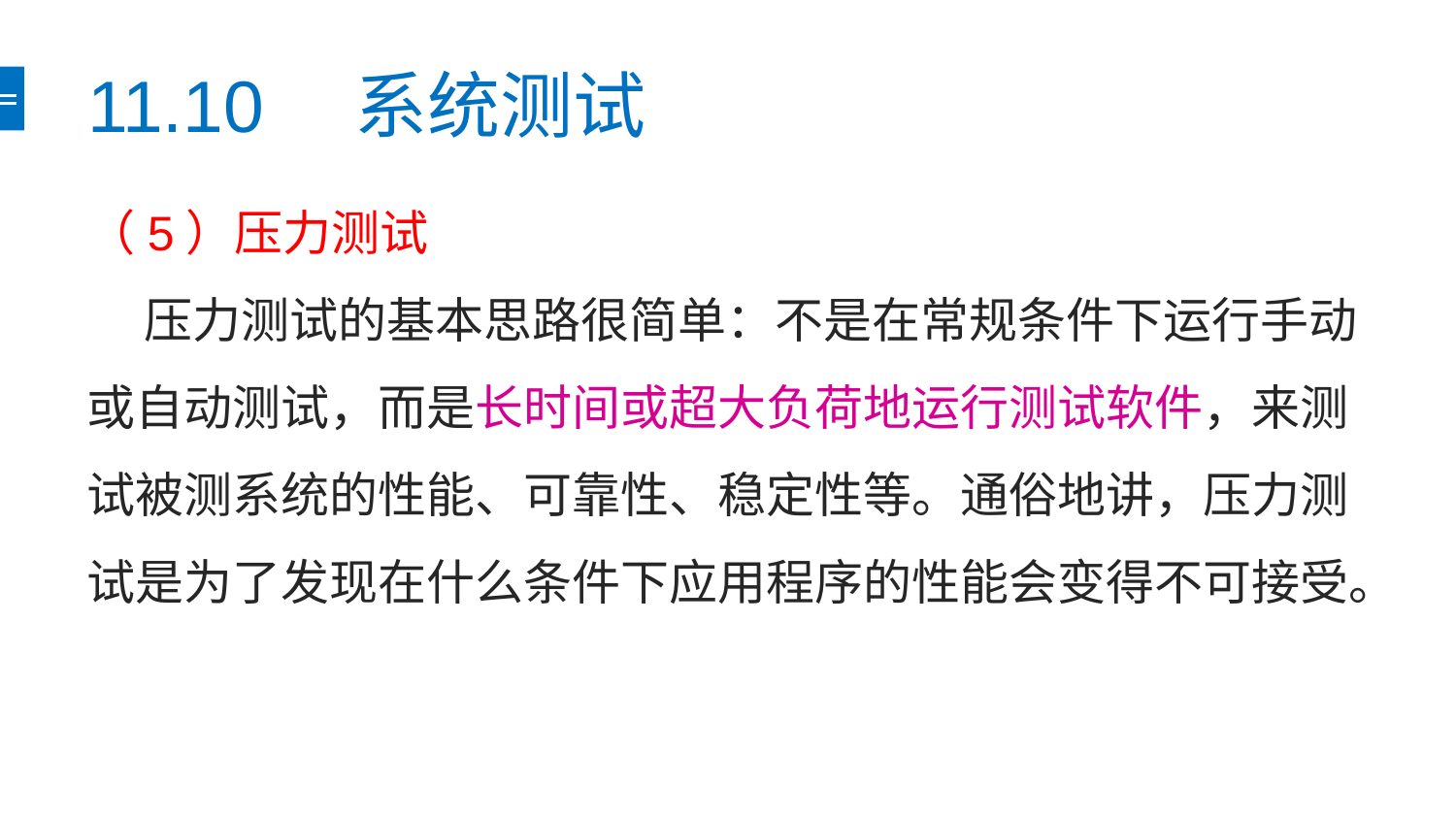

# 11.10　系统测试
（5）压力测试
压力测试的基本思路很简单：不是在常规条件下运行手动或自动测试，而是长时间或超大负荷地运行测试软件，来测试被测系统的性能、可靠性、稳定性等。通俗地讲，压力测试是为了发现在什么条件下应用程序的性能会变得不可接受。